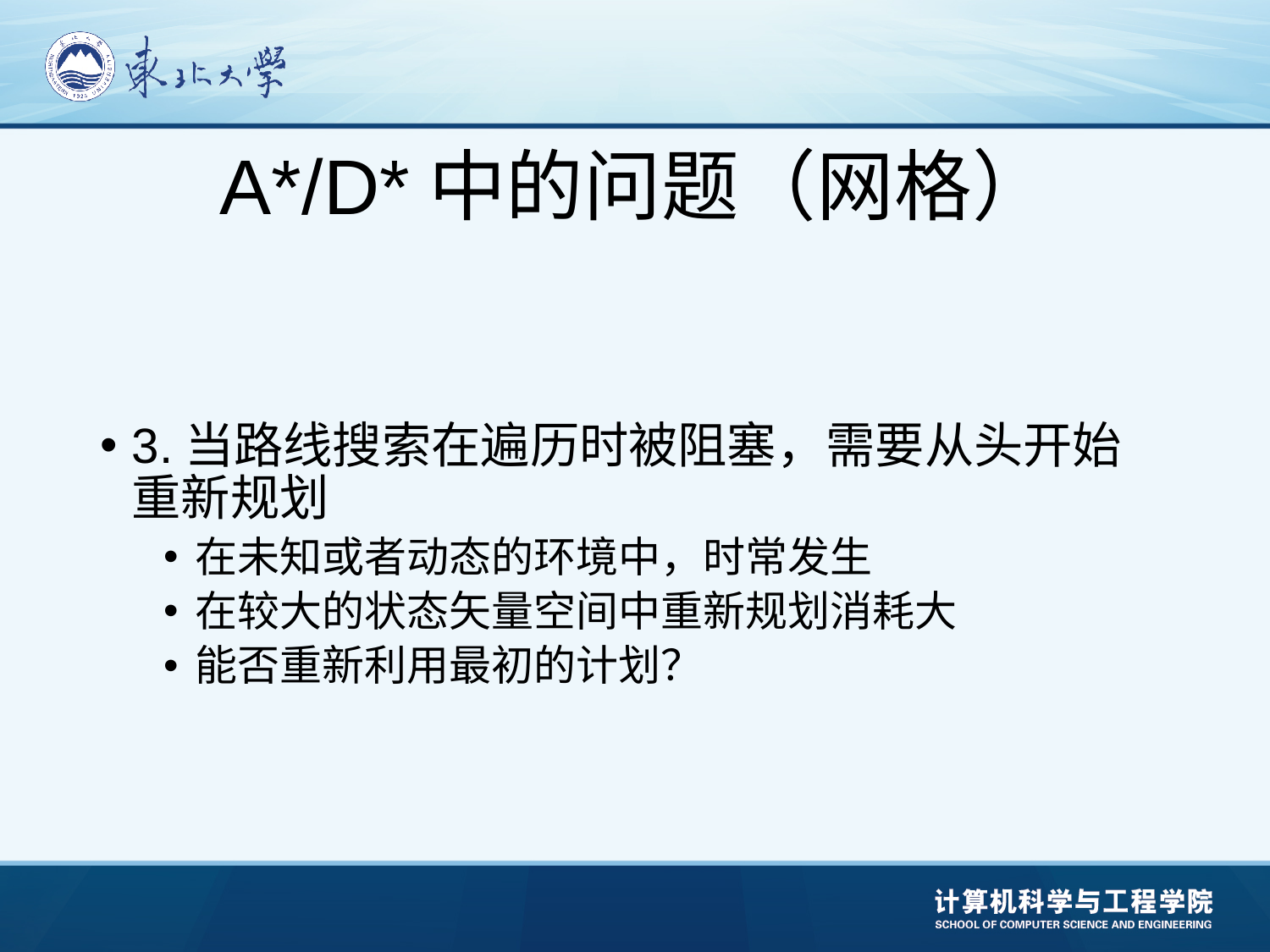

# A*/D*中的问题（网格）
3.当路线搜索在遍历时被阻塞，需要从头开始重新规划
在未知或者动态的环境中，时常发生
在较大的状态矢量空间中重新规划消耗大
能否重新利用最初的计划？